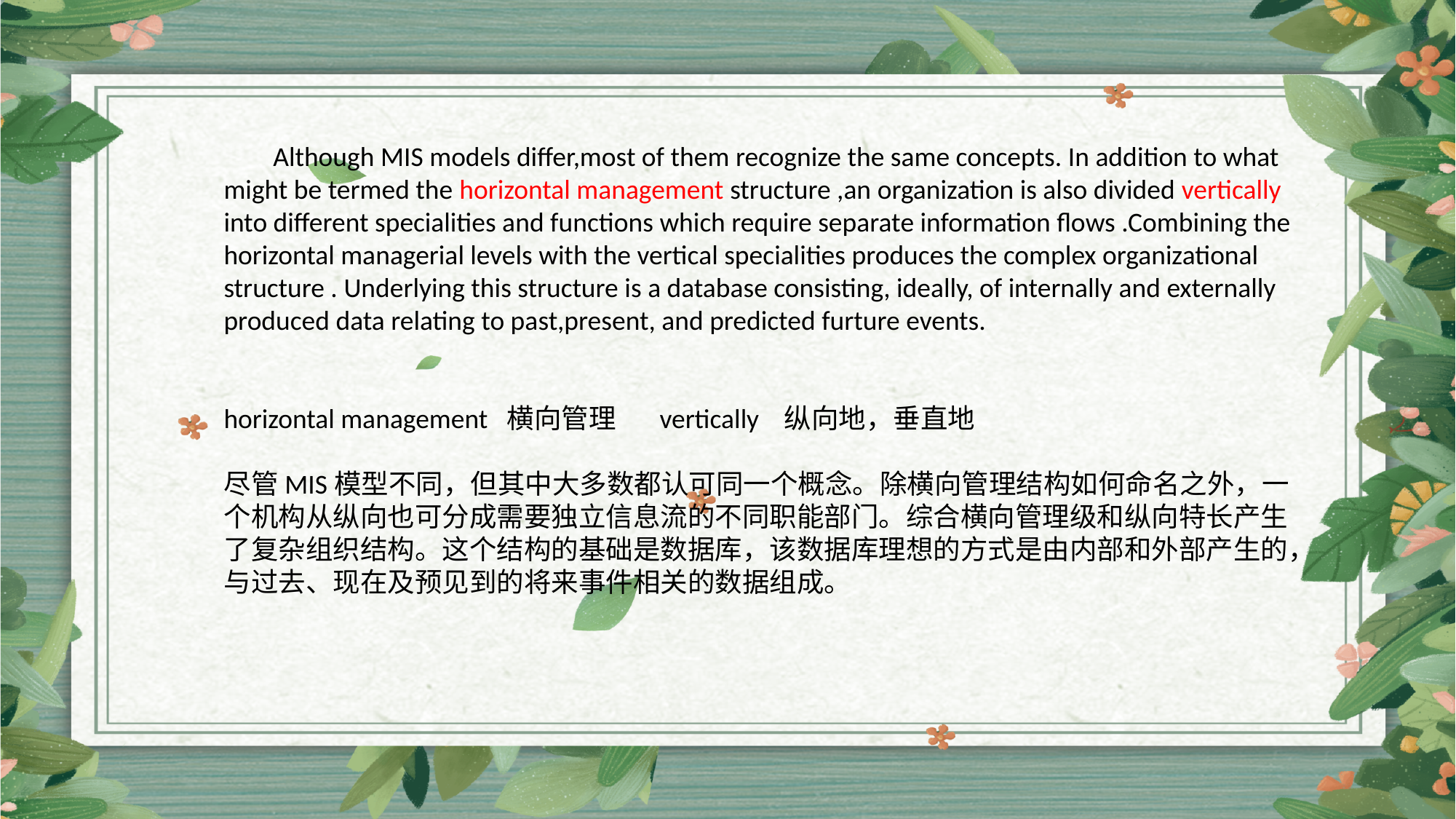

Although MIS models differ,most of them recognize the same concepts. In addition to what might be termed the horizontal management structure ,an organization is also divided vertically into different specialities and functions which require separate information flows .Combining the horizontal managerial levels with the vertical specialities produces the complex organizational structure . Underlying this structure is a database consisting, ideally, of internally and externally produced data relating to past,present, and predicted furture events.

horizontal management  横向管理      vertically   纵向地，垂直地

尽管MIS模型不同，但其中大多数都认可同一个概念。除横向管理结构如何命名之外，一个机构从纵向也可分成需要独立信息流的不同职能部门。综合横向管理级和纵向特长产生了复杂组织结构。这个结构的基础是数据库，该数据库理想的方式是由内部和外部产生的，与过去、现在及预见到的将来事件相关的数据组成。